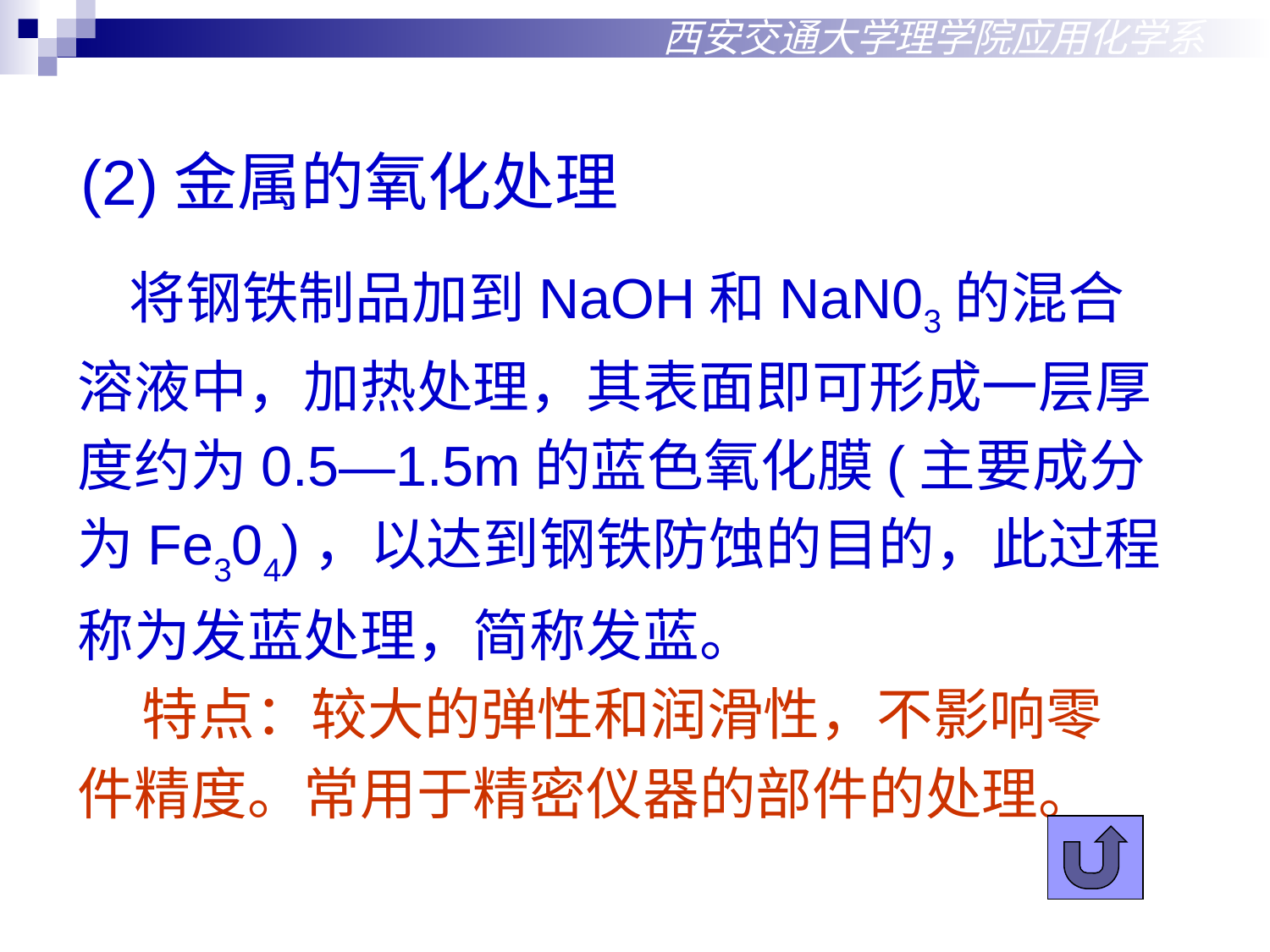

西安交通大学理学院应用化学系
(2)金属的氧化处理
   将钢铁制品加到NaOH和NaN03的混合
溶液中，加热处理，其表面即可形成一层厚
度约为0.5―1.5m的蓝色氧化膜(主要成分
为Fe304)，以达到钢铁防蚀的目的，此过程
称为发蓝处理，简称发蓝。
    特点：较大的弹性和润滑性，不影响零
件精度。常用于精密仪器的部件的处理。